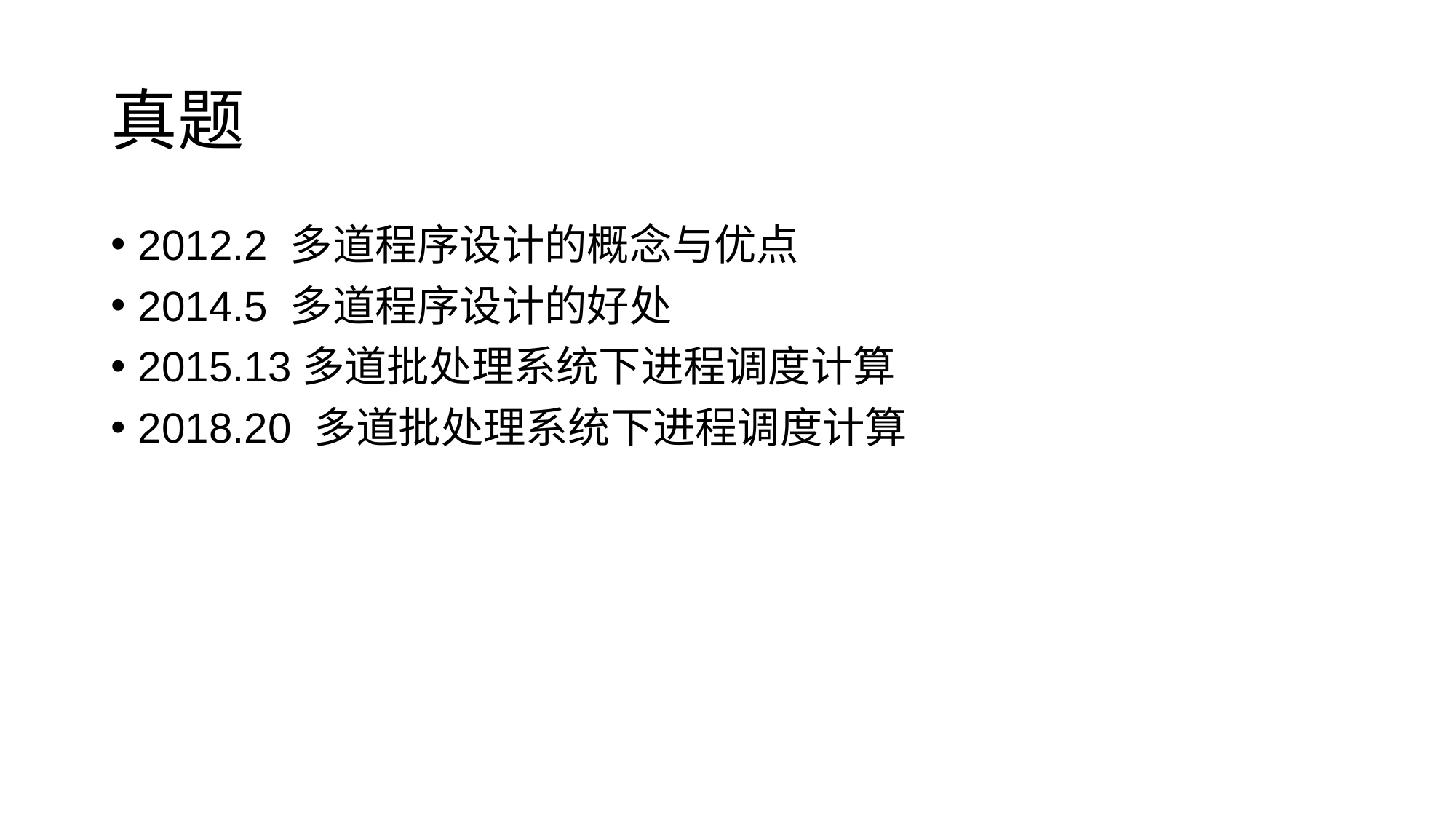

# 真题
2012.2 多道程序设计的概念与优点
2014.5 多道程序设计的好处
2015.13多道批处理系统下进程调度计算
2018.20 多道批处理系统下进程调度计算